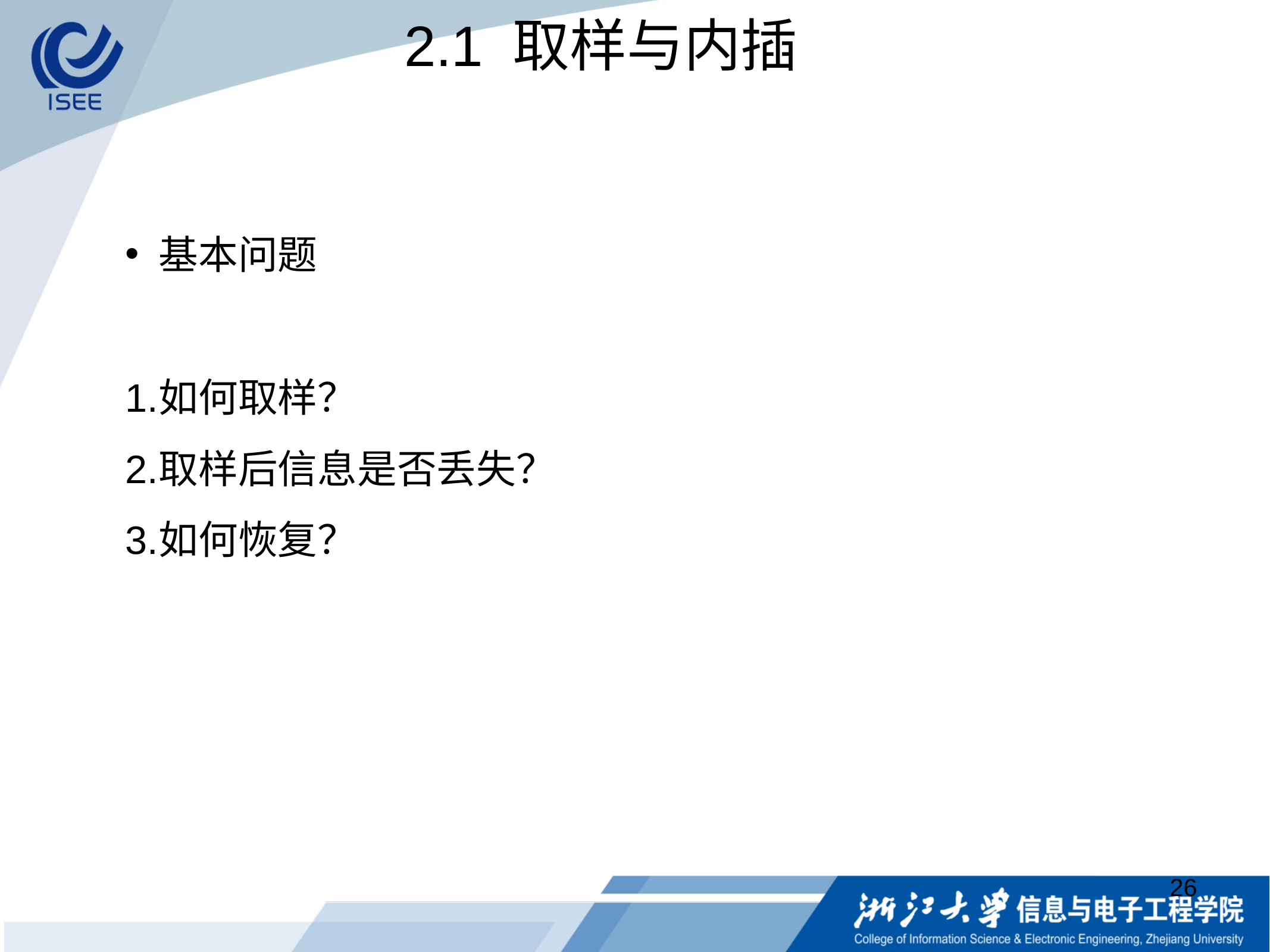

2.1 取样与内插
基本问题

如何取样？
取样后信息是否丢失？
如何恢复？
26